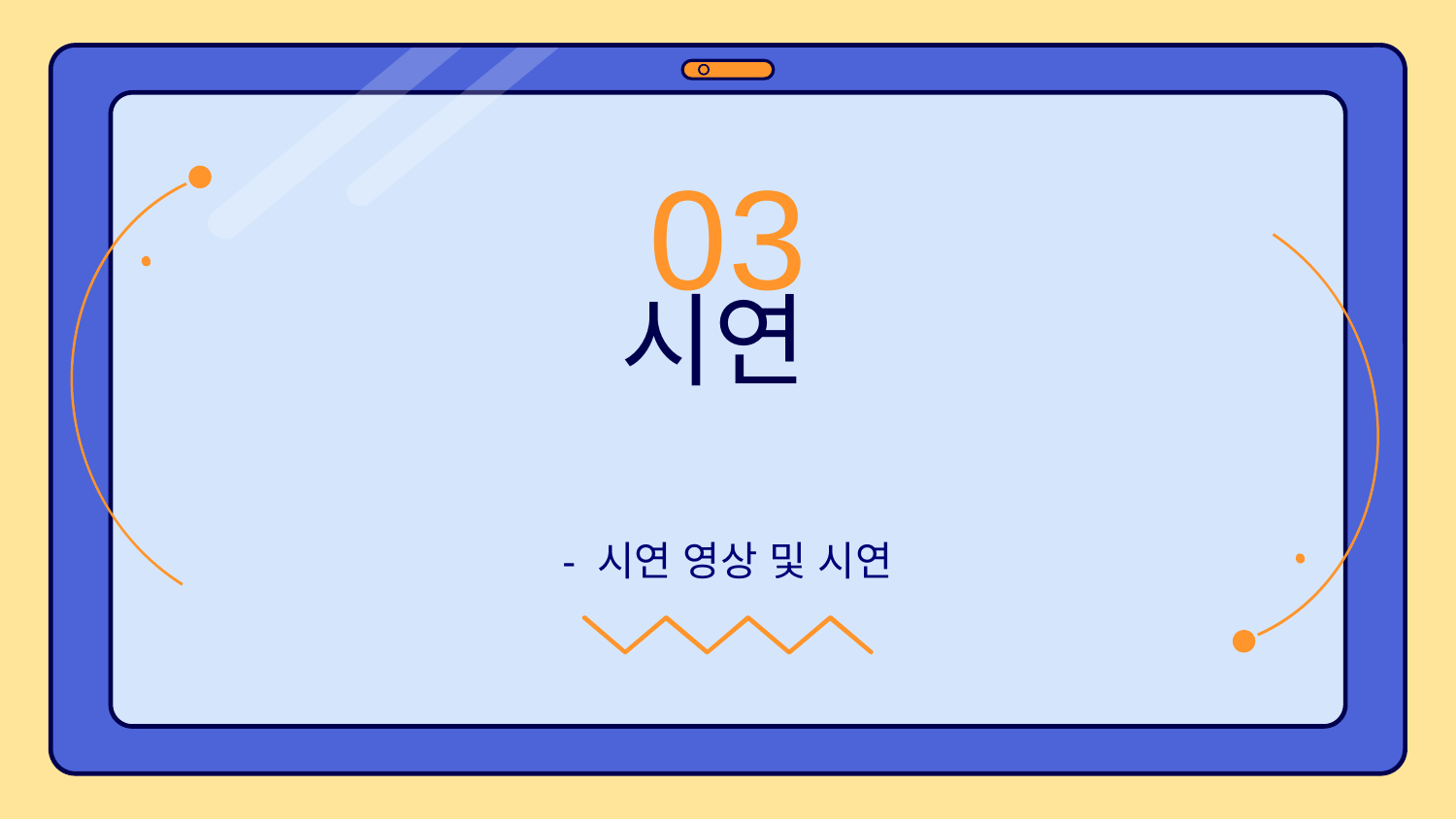

03
# 시연

- 시연 영상 및 시연